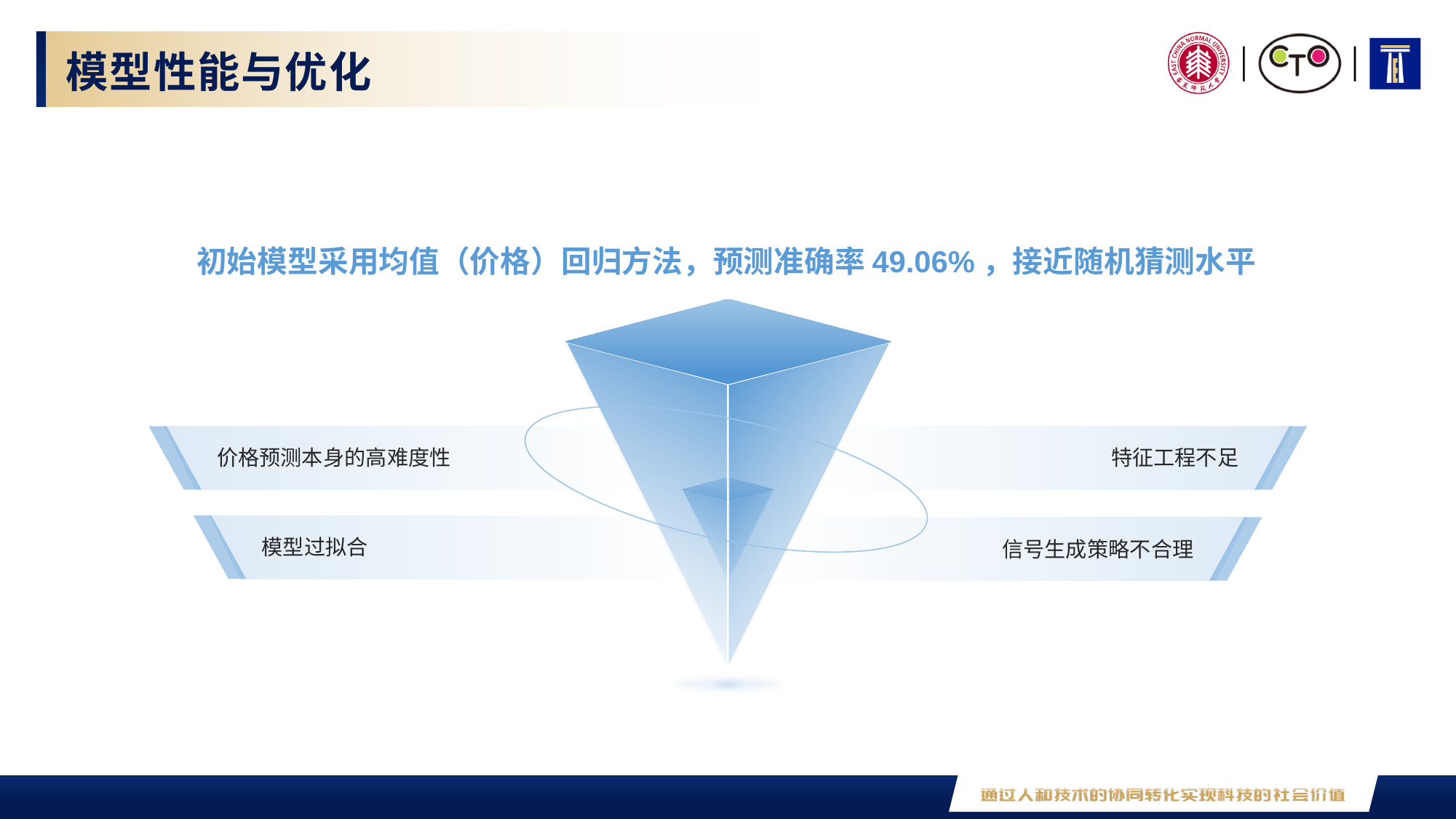

模型性能与优化
初始模型采用均值（价格）回归方法，预测准确率49.06%，接近随机猜测水平

价格预测本身的高难度性
特征工程不足

模型过拟合
信号生成策略不合理